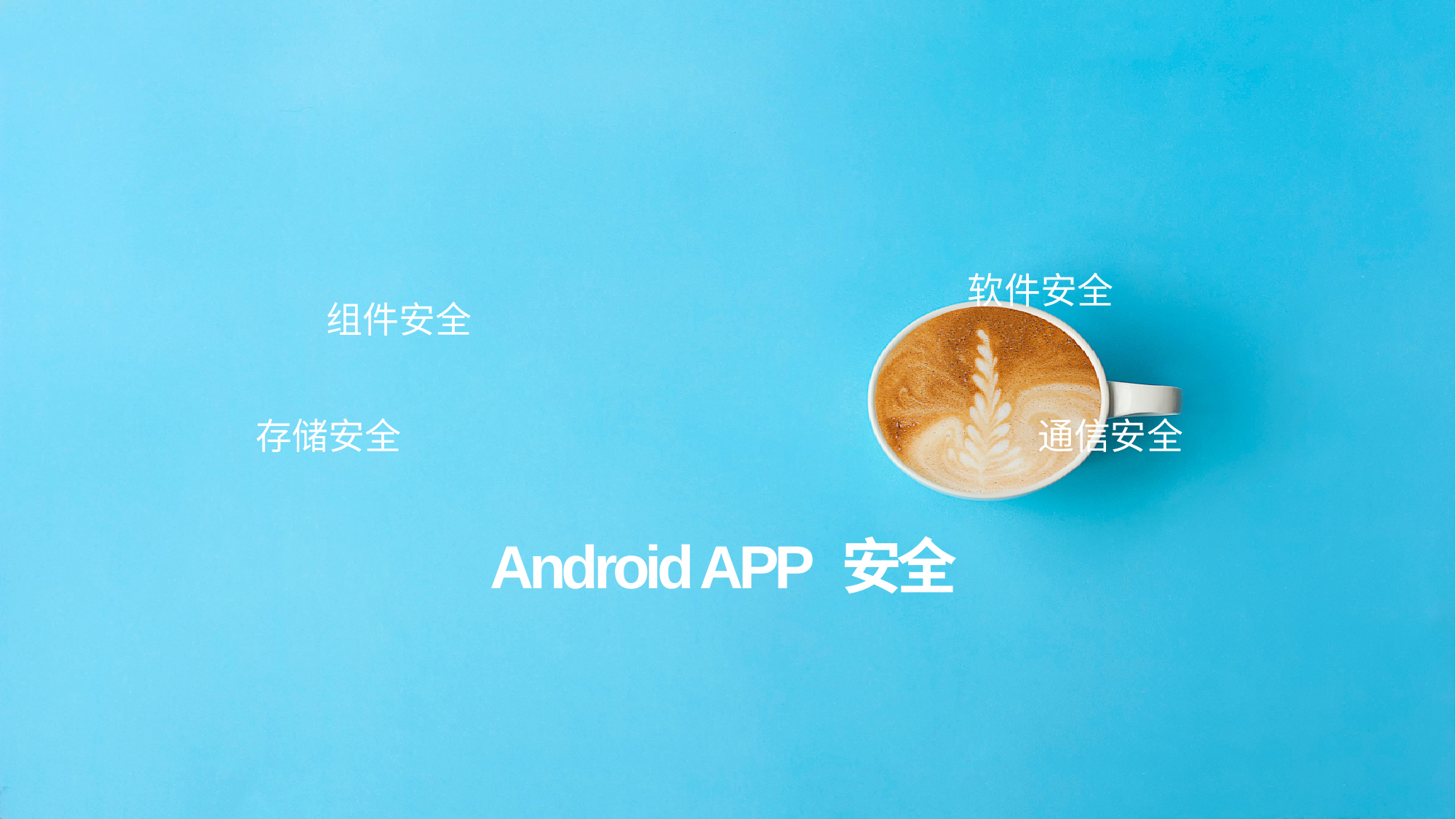

软件安全
组件安全
存储安全
通信安全
Android APP 安全